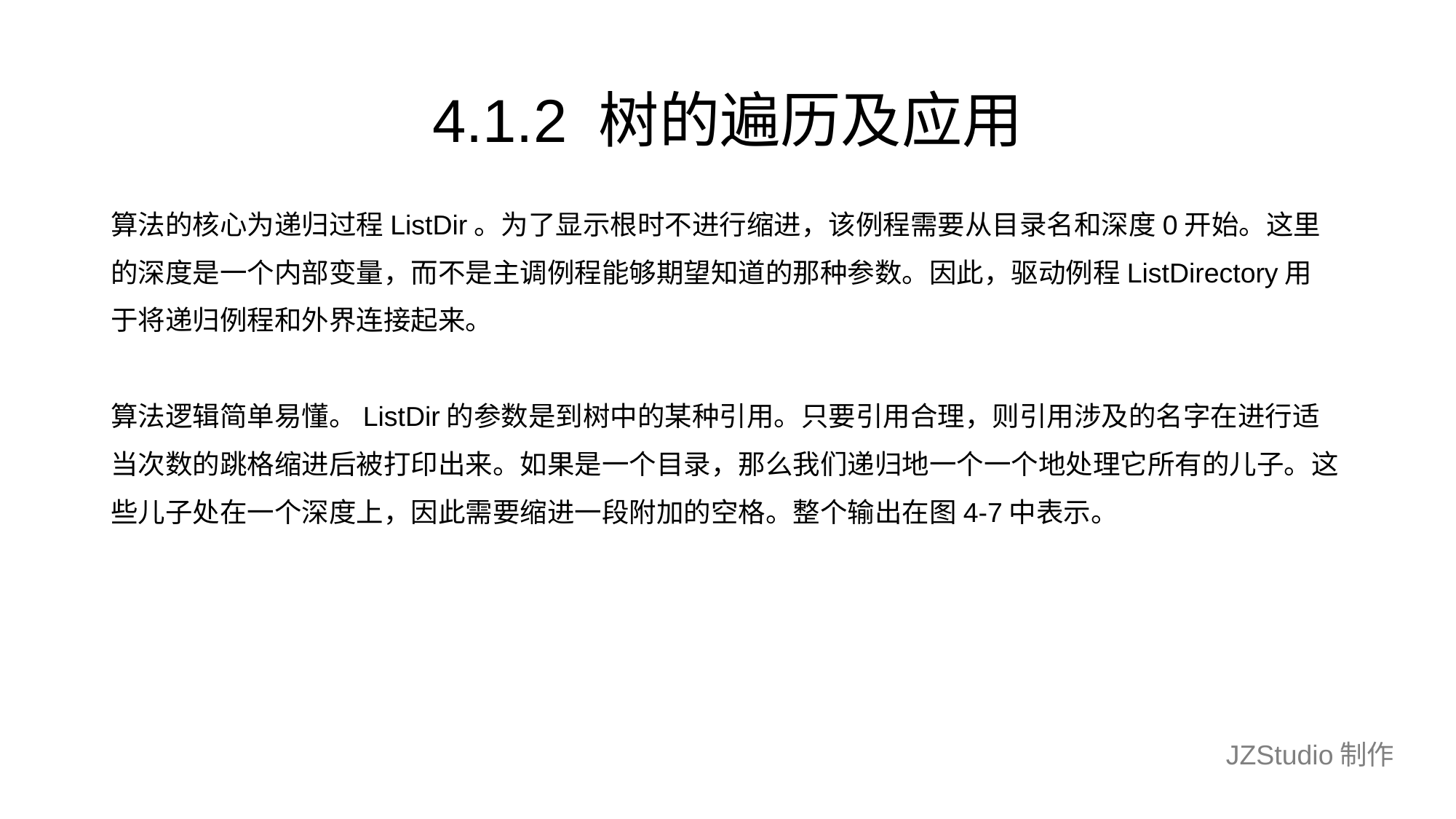

# 4.1.2 树的遍历及应用
算法的核心为递归过程ListDir。为了显示根时不进行缩进，该例程需要从目录名和深度0开始。这里
的深度是一个内部变量，而不是主调例程能够期望知道的那种参数。因此，驱动例程ListDirectory用
于将递归例程和外界连接起来。

算法逻辑简单易懂。ListDir的参数是到树中的某种引用。只要引用合理，则引用涉及的名字在进行适
当次数的跳格缩进后被打印出来。如果是一个目录，那么我们递归地一个一个地处理它所有的儿子。这
些儿子处在一个深度上，因此需要缩进一段附加的空格。整个输出在图4-7中表示。